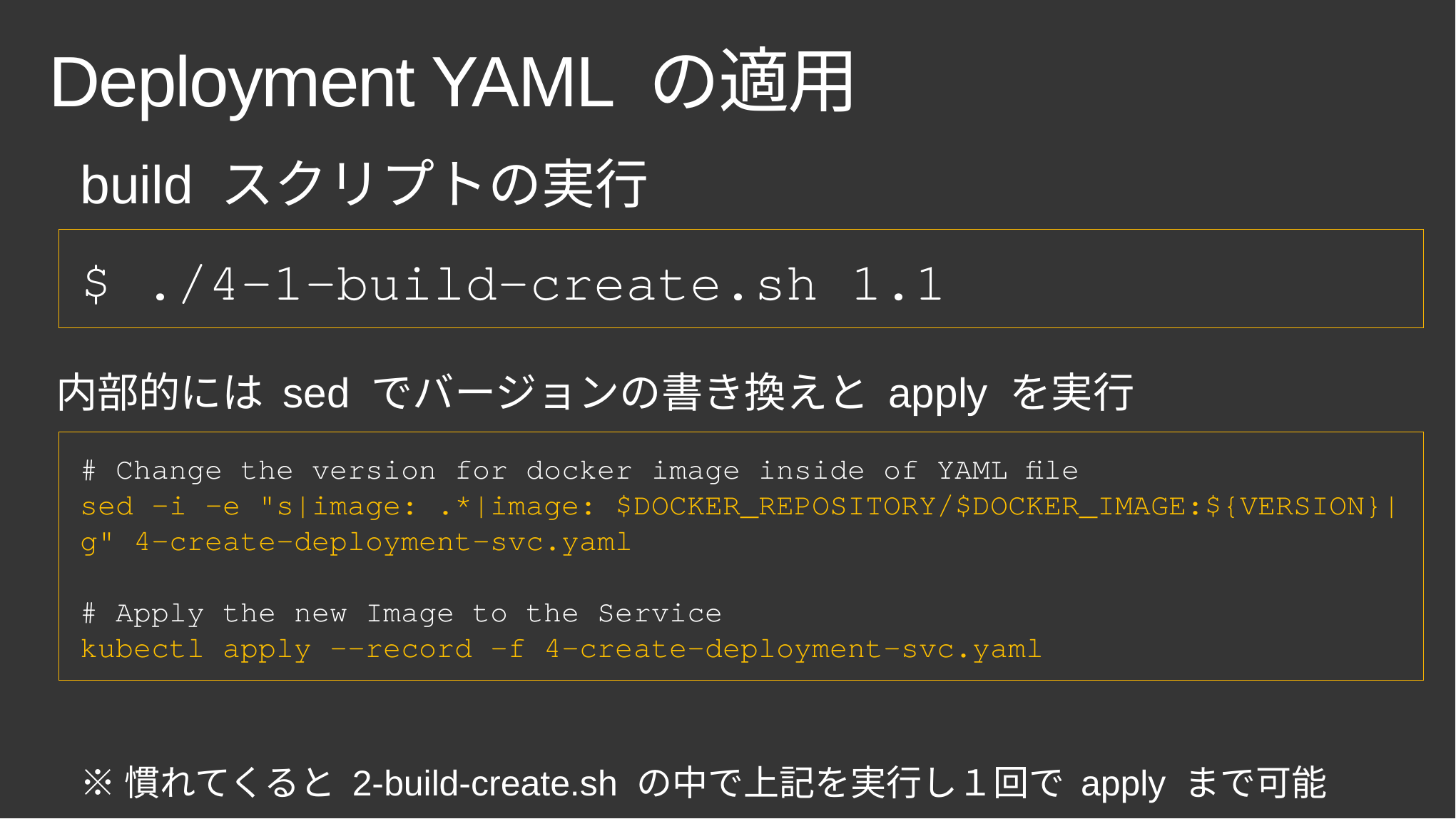

# Deployment YAML の適用
build スクリプトの実行
$ ./4-1-build-create.sh 1.1
内部的には sed でバージョンの書き換えと apply を実行
# Change the version for docker image inside of YAML file
sed -i -e "s|image: .*|image: $DOCKER_REPOSITORY/$DOCKER_IMAGE:${VERSION}|g" 4-create-deployment-svc.yaml

# Apply the new Image to the Service
kubectl apply --record -f 4-create-deployment-svc.yaml
※慣れてくると 2-build-create.sh の中で上記を実行し１回で apply まで可能